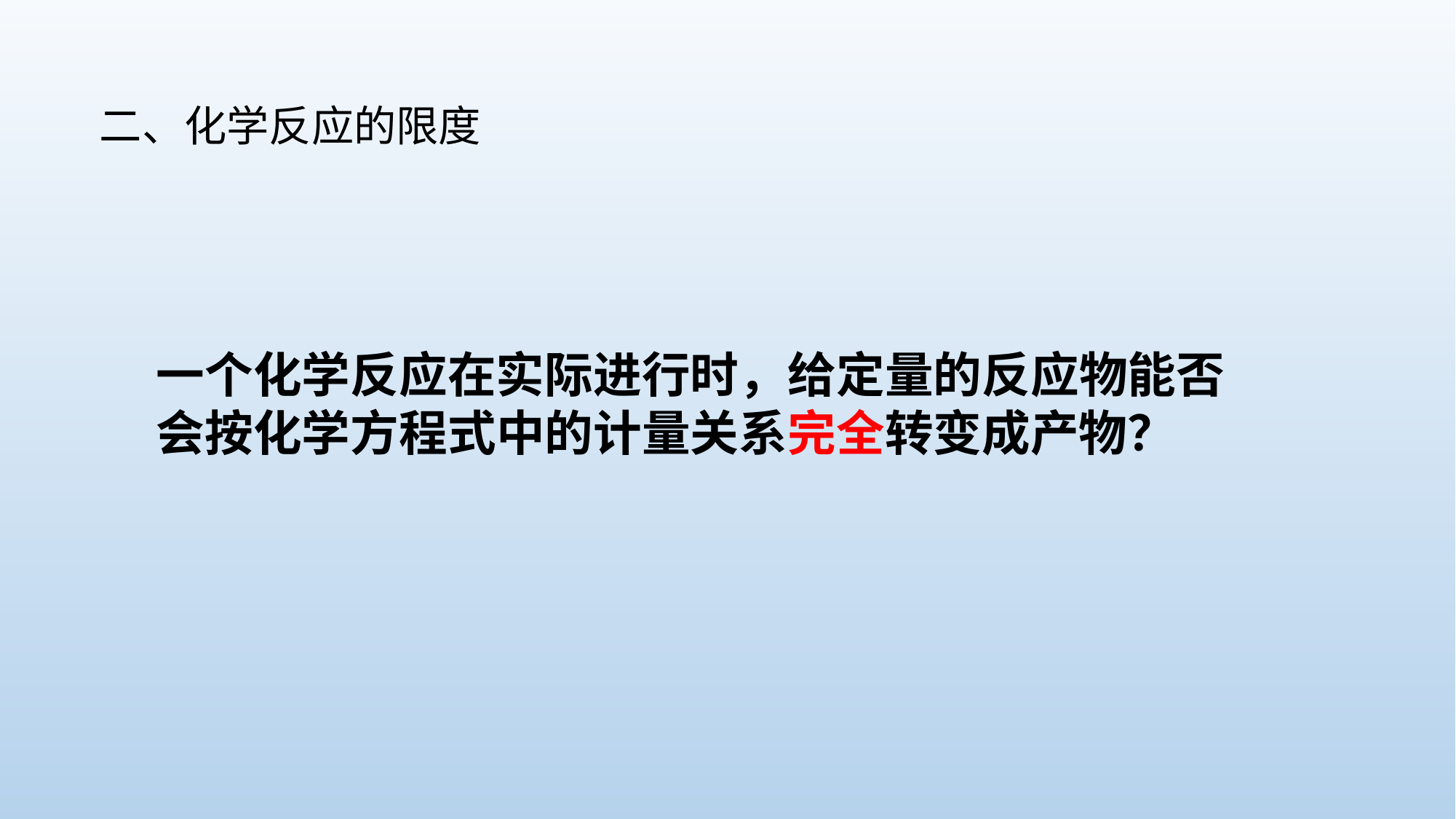

二、化学反应的限度
一个化学反应在实际进行时，给定量的反应物能否
会按化学方程式中的计量关系完全转变成产物？